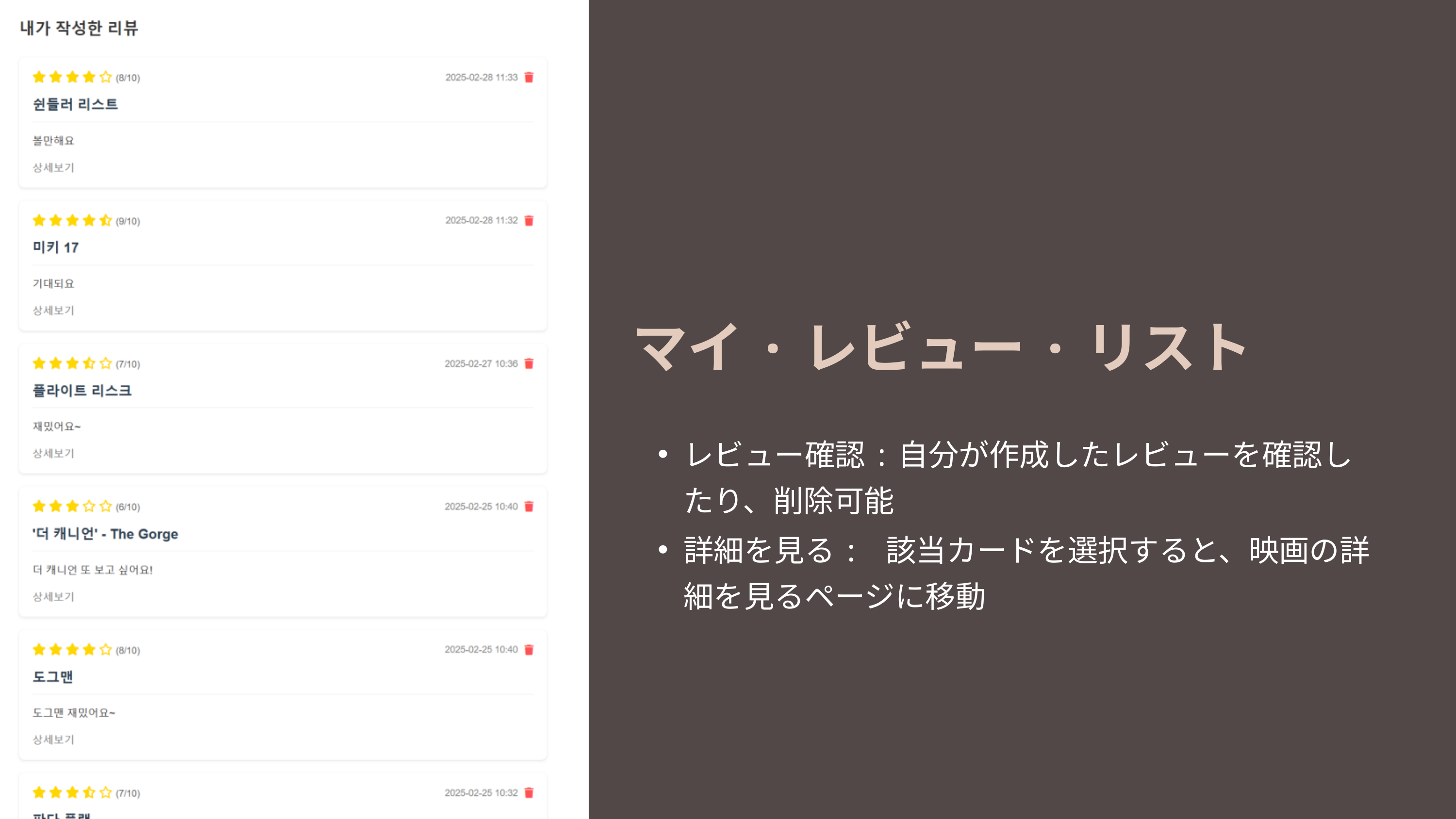

マイ·レビュー·リスト

レビュー確認:自分が作成したレビューを確認したり、削除可能

詳細を見る: 該当カードを選択すると、映画の詳細を見るページに移動